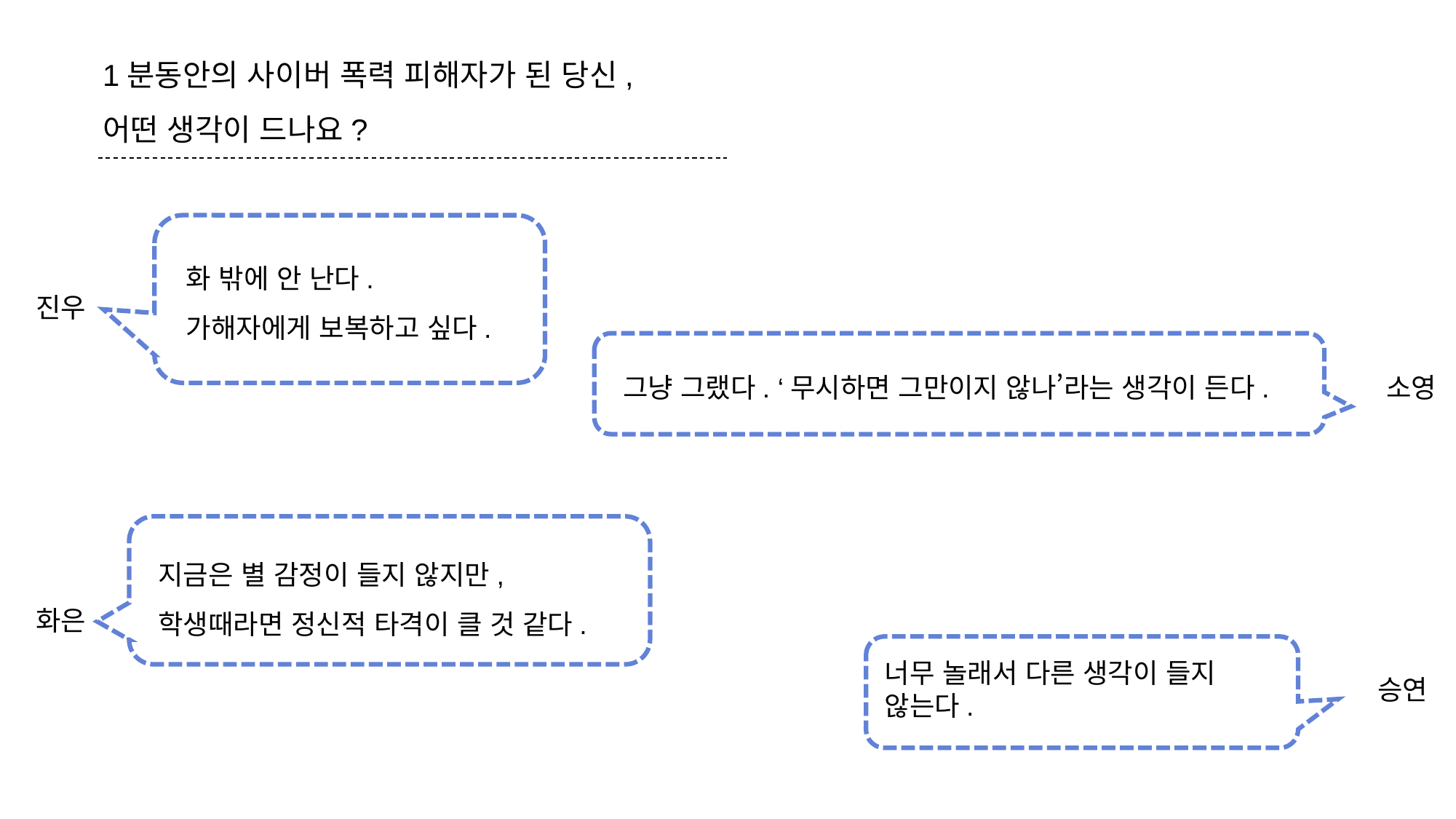

1분동안의 사이버 폭력 피해자가 된 당신,
어떤 생각이 드나요?

화 밖에 안 난다.
가해자에게 보복하고 싶다.
진우

그냥 그랬다. ‘무시하면 그만이지 않나’라는 생각이 든다.
소영

지금은 별 감정이 들지 않지만,
학생때라면 정신적 타격이 클 것 같다.
화은

너무 놀래서 다른 생각이 들지 않는다.
승연